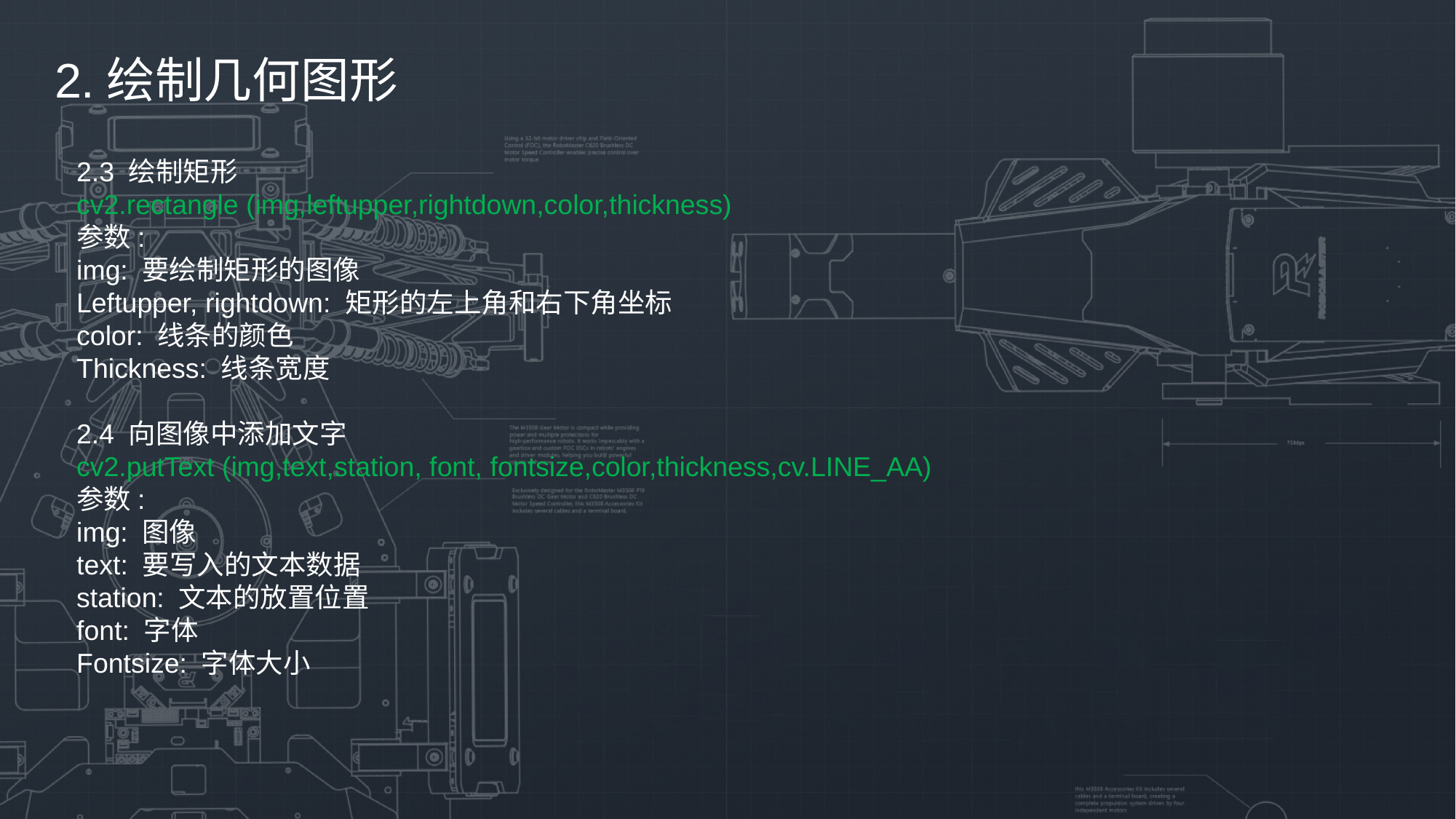

2.绘制几何图形
2.3 绘制矩形
cv2.rectangle (img,leftupper,rightdown,color,thickness)
参数:
img: 要绘制矩形的图像
Leftupper, rightdown: 矩形的左上角和右下角坐标
color: 线条的颜色
Thickness: 线条宽度

2.4 向图像中添加文字
cv2.putText (img,text,station, font, fontsize,color,thickness,cv.LINE_AA)
参数:
img: 图像
text: 要写入的文本数据
station: 文本的放置位置
font: 字体
Fontsize: 字体大小